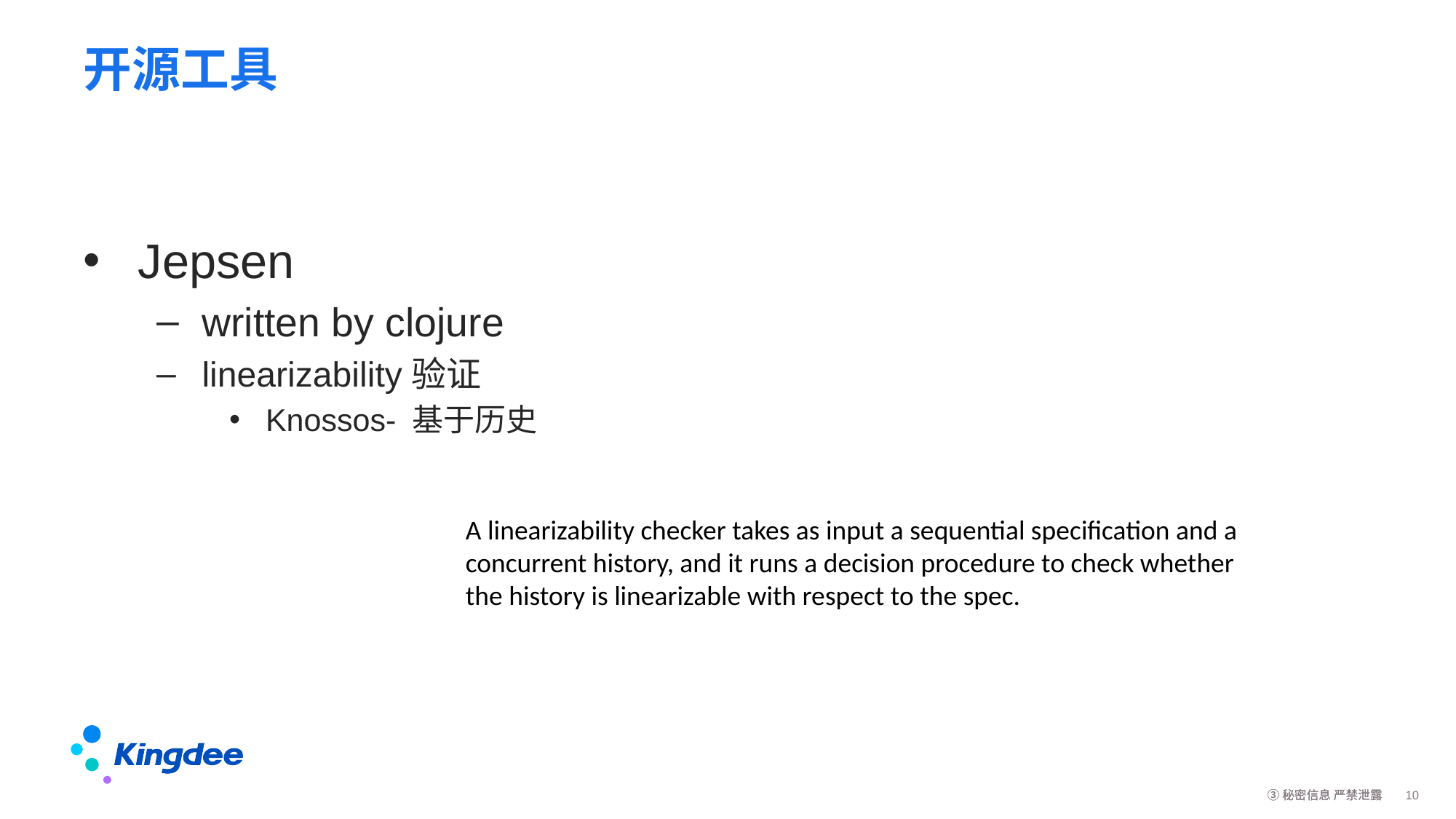

# 开源工具
Jepsen
written by clojure
linearizability验证
Knossos- 基于历史

A linearizability checker takes as input a sequential specification and a concurrent history, and it runs a decision procedure to check whether the history is linearizable with respect to the spec.